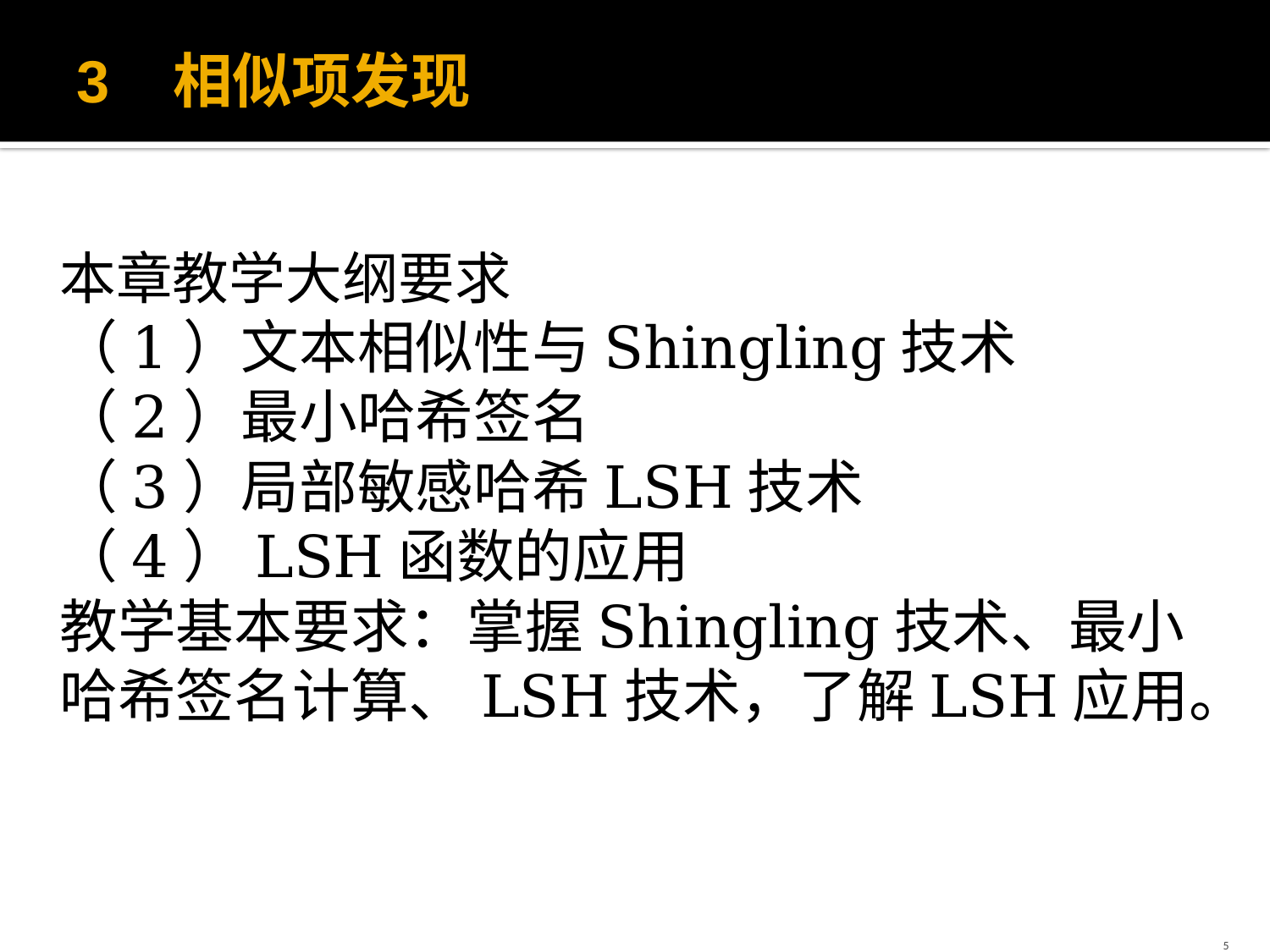

# 3   相似项发现
本章教学大纲要求
（1）文本相似性与Shingling技术
（2）最小哈希签名
（3）局部敏感哈希LSH技术
（4）LSH函数的应用
教学基本要求：掌握Shingling技术、最小哈希签名计算、LSH技术，了解LSH应用。
5